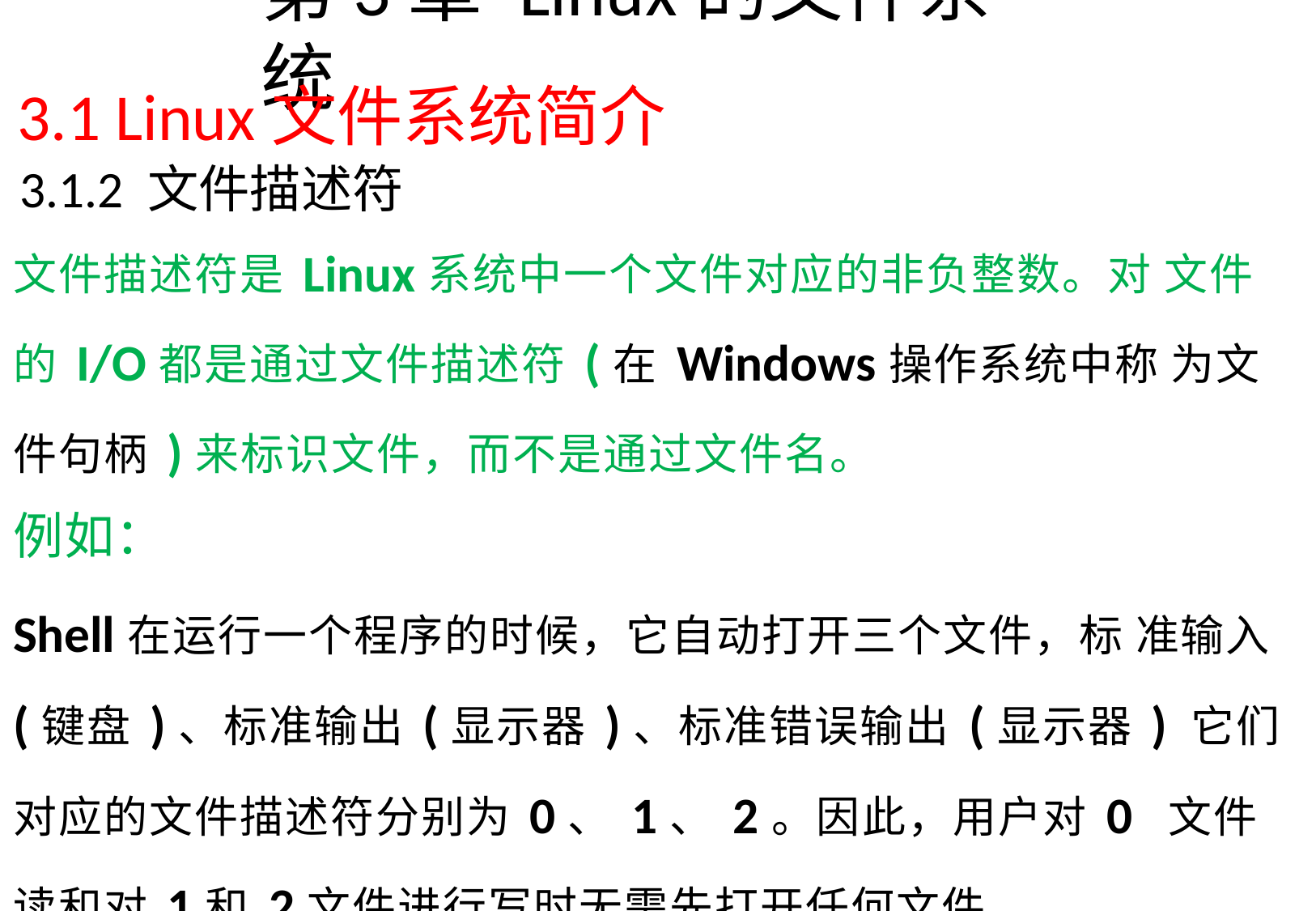

# 第3章Linux的文件系统
3.1 Linux文件系统简介
3.1.2 文件描述符
文件描述符是Linux系统中一个文件对应的非负整数。对 文件的I/O都是通过文件描述符(在Windows操作系统中称 为文件句柄)来标识文件，而不是通过文件名。
例如：
Shell在运行一个程序的时候，它自动打开三个文件，标 准输入(键盘)、标准输出(显示器)、标准错误输出(显示器) 它们对应的文件描述符分别为0、1、2。因此，用户对0  文件读和对1和2文件进行写时无需先打开任何文件。